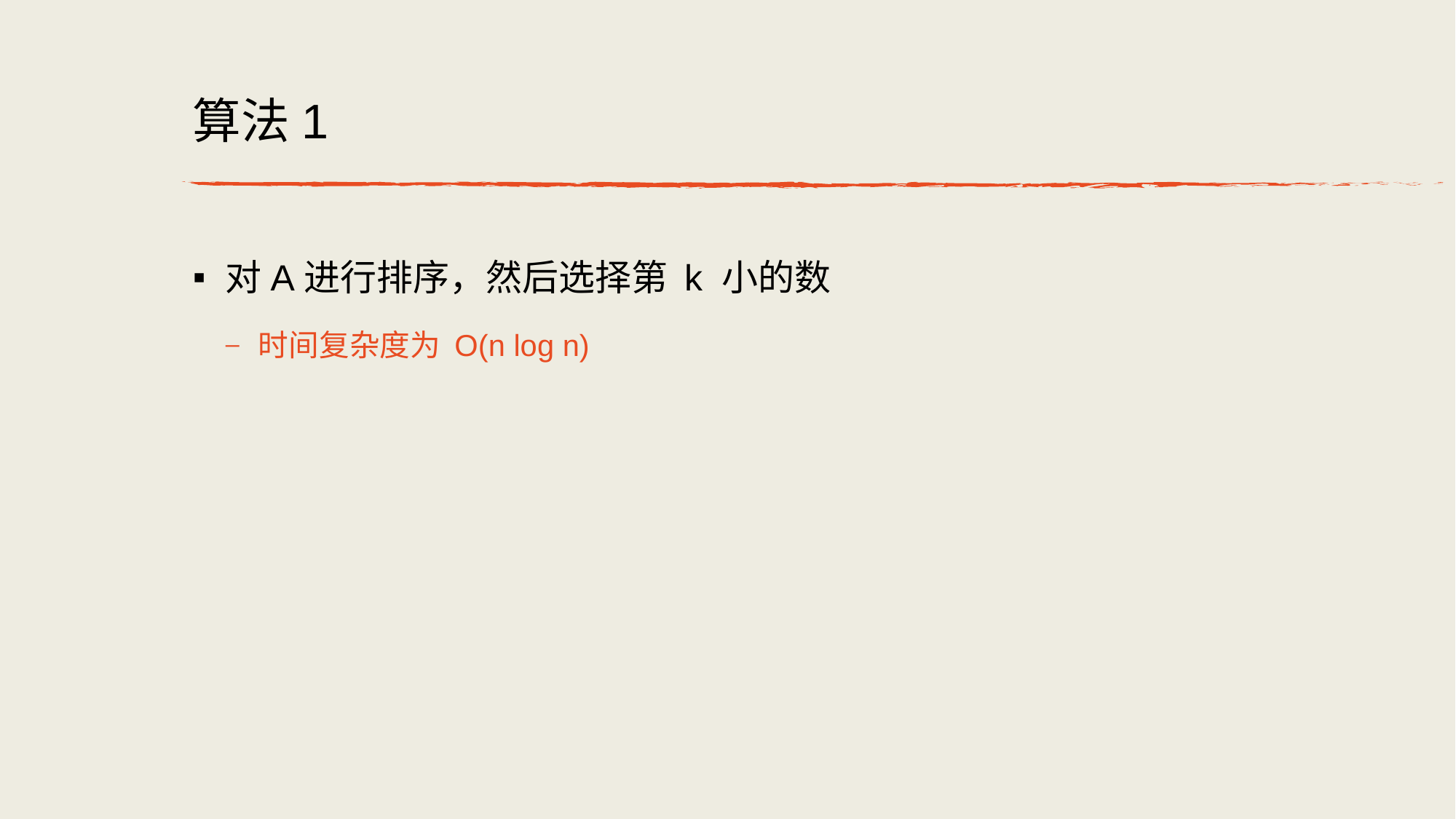

# 算法1
对A进行排序，然后选择第 k 小的数
时间复杂度为 O(n log n)